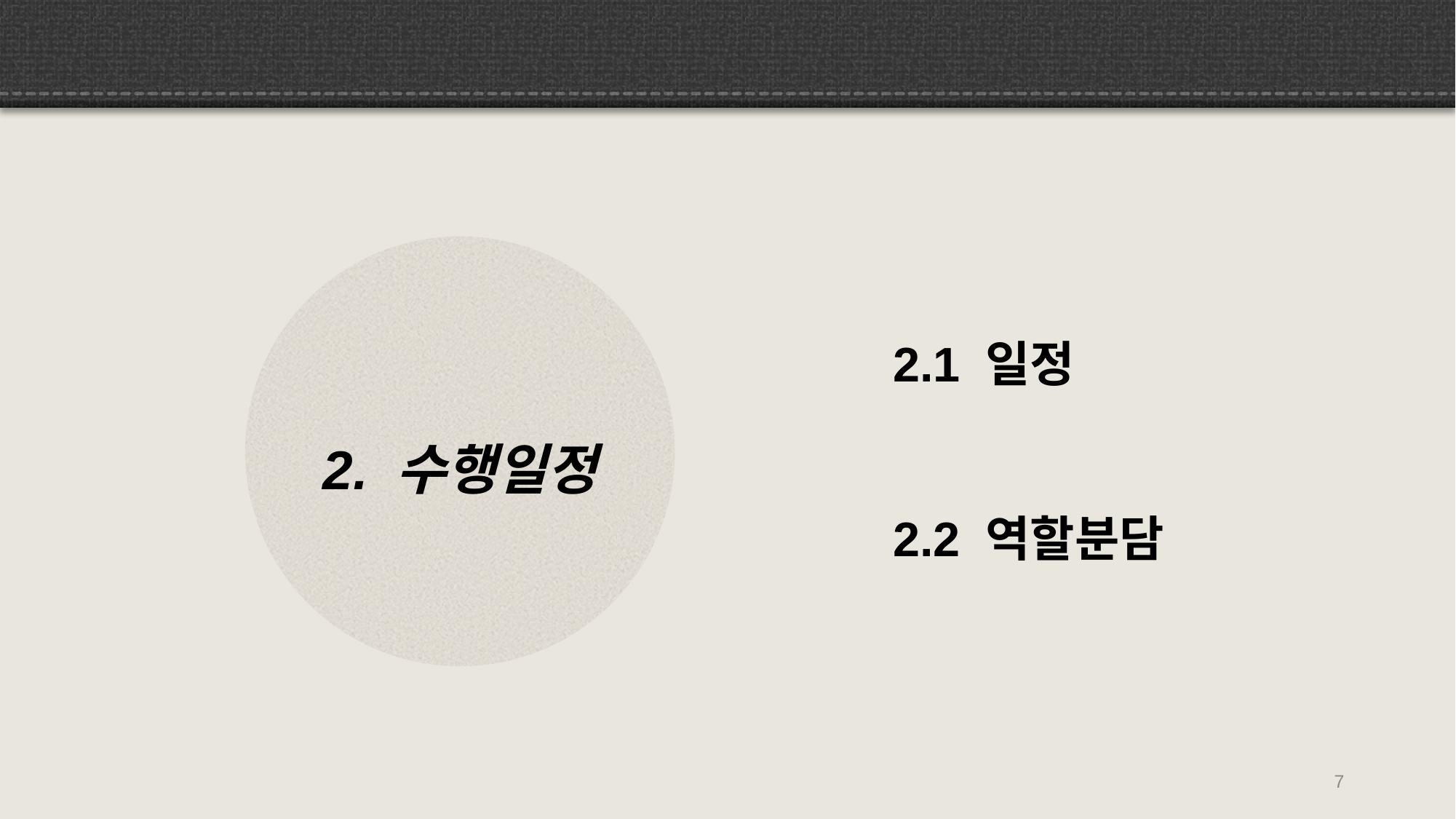

2. 수행일정
2.1 일정

2.2 역할분담
7